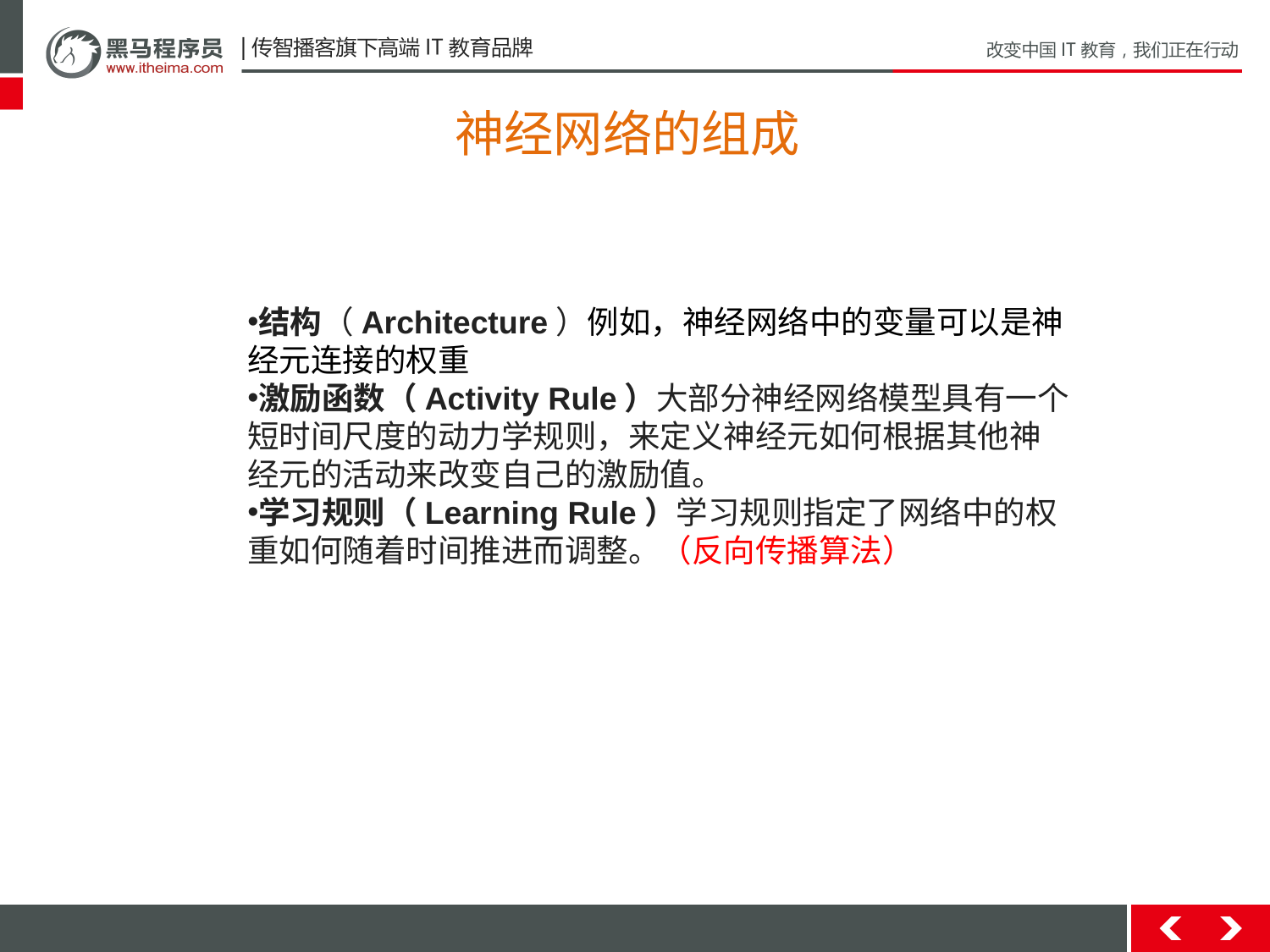

神经网络的组成
结构（Architecture）例如，神经网络中的变量可以是神经元连接的权重
激励函数（Activity Rule）大部分神经网络模型具有一个短时间尺度的动力学规则，来定义神经元如何根据其他神经元的活动来改变自己的激励值。
学习规则（Learning Rule）学习规则指定了网络中的权重如何随着时间推进而调整。（反向传播算法）